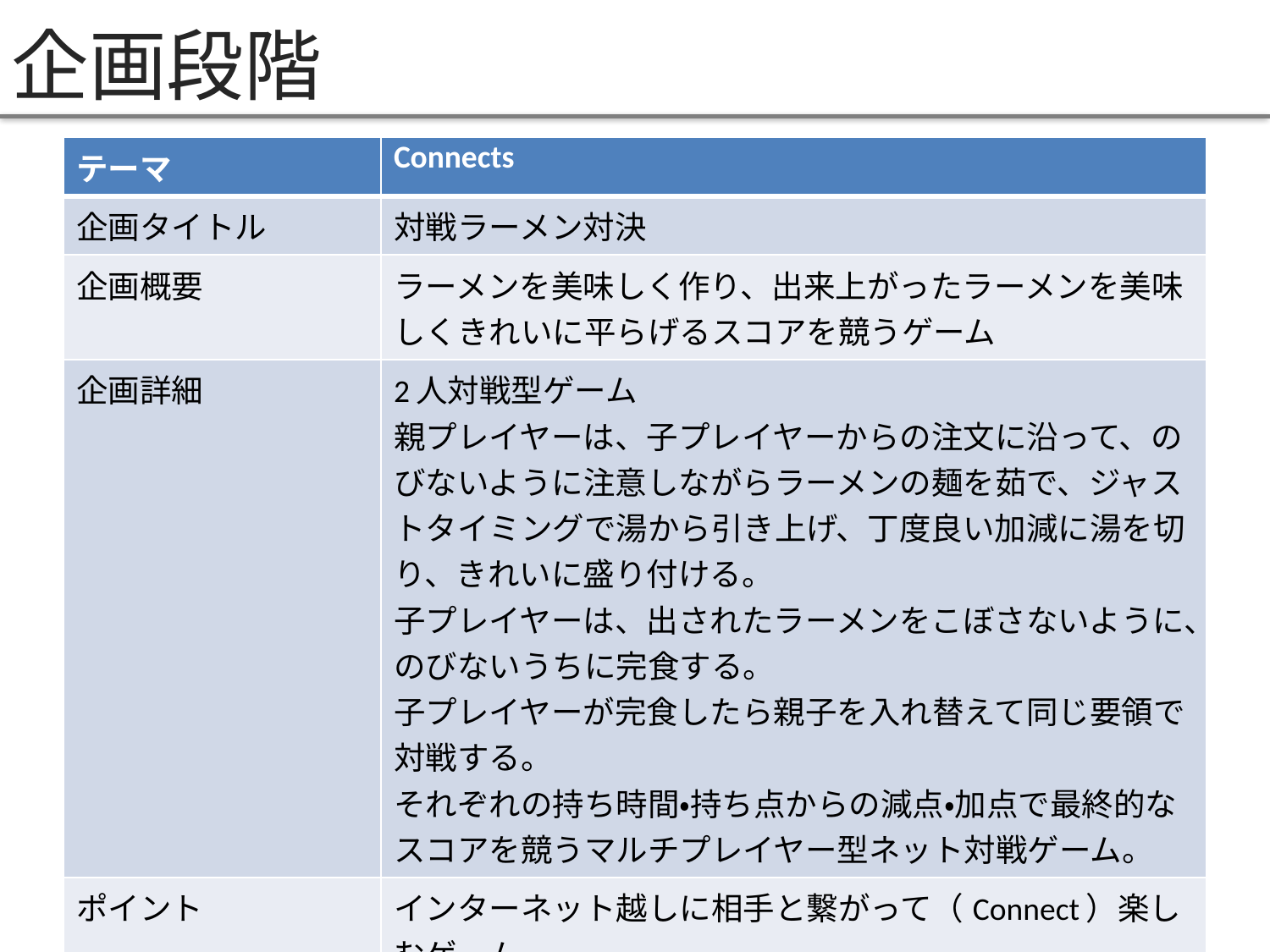

# 企画段階
| テーマ | Connects |
| --- | --- |
| 企画タイトル | 対戦ラーメン対決 |
| 企画概要 | ラーメンを美味しく作り、出来上がったラーメンを美味しくきれいに平らげるスコアを競うゲーム |
| 企画詳細 | 2人対戦型ゲーム 親プレイヤーは、子プレイヤーからの注文に沿って、のびないように注意しながらラーメンの麺を茹で、ジャストタイミングで湯から引き上げ、丁度良い加減に湯を切り、きれいに盛り付ける。 子プレイヤーは、出されたラーメンをこぼさないように、のびないうちに完食する。 子プレイヤーが完食したら親子を入れ替えて同じ要領で対戦する。 それぞれの持ち時間・持ち点からの減点・加点で最終的なスコアを競うマルチプレイヤー型ネット対戦ゲーム。 |
| ポイント | インターネット越しに相手と繋がって（Connect）楽しむゲーム |
| 使用技術 | Unity（ゲーム開発） Blender（湯切りざる、ラーメン、箸、どんぶり） PhotonCloud (Photon Unity Networking / ネットワーク通信) |